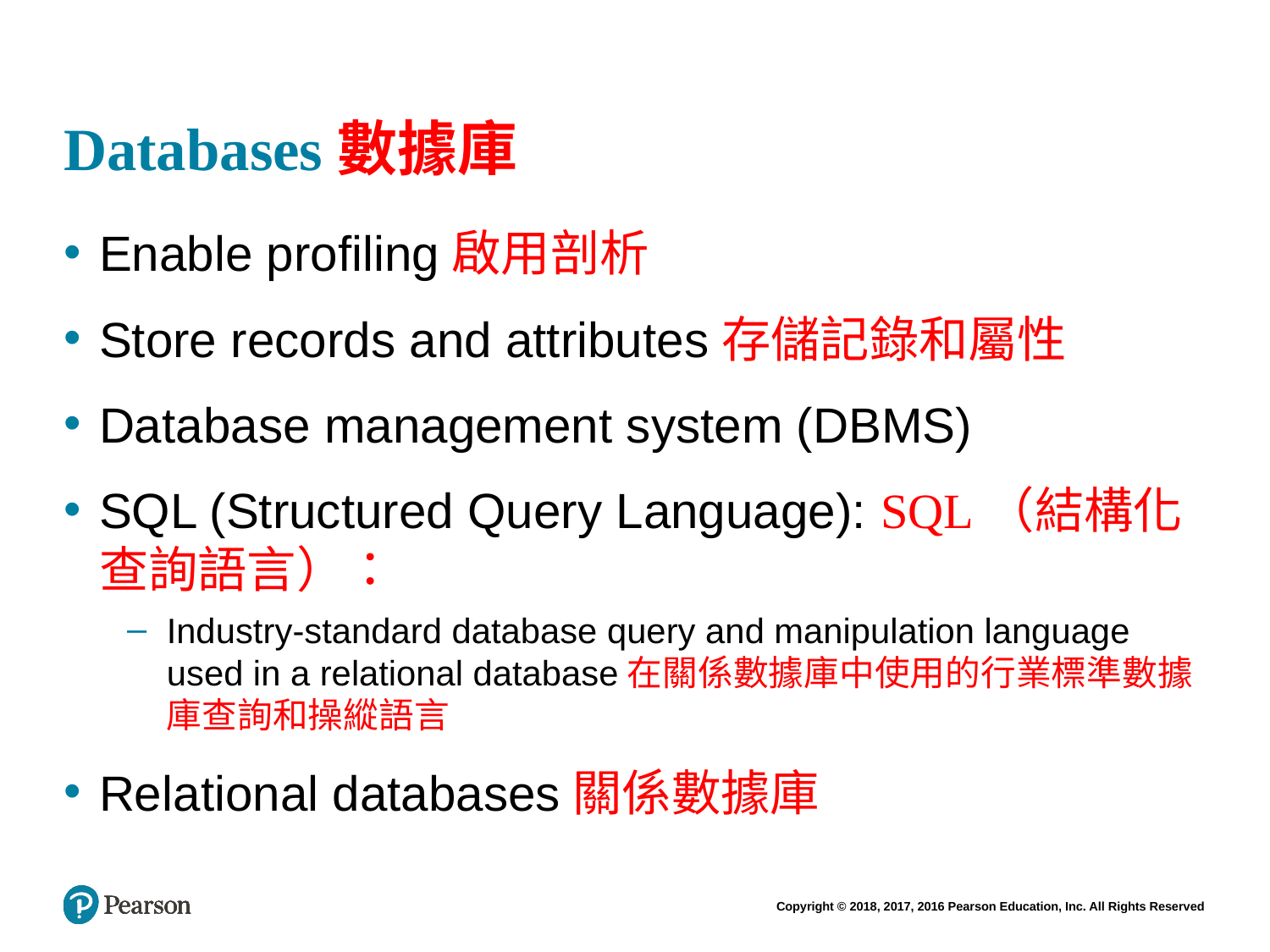

# Databases數據庫
Enable profiling啟用剖析
Store records and attributes存儲記錄和屬性
Database management system (DBMS)
SQL (Structured Query Language): SQL（結構化查詢語言）：
Industry-standard database query and manipulation language used in a relational database在關係數據庫中使用的行業標準數據庫查詢和操縱語言
Relational databases關係數據庫